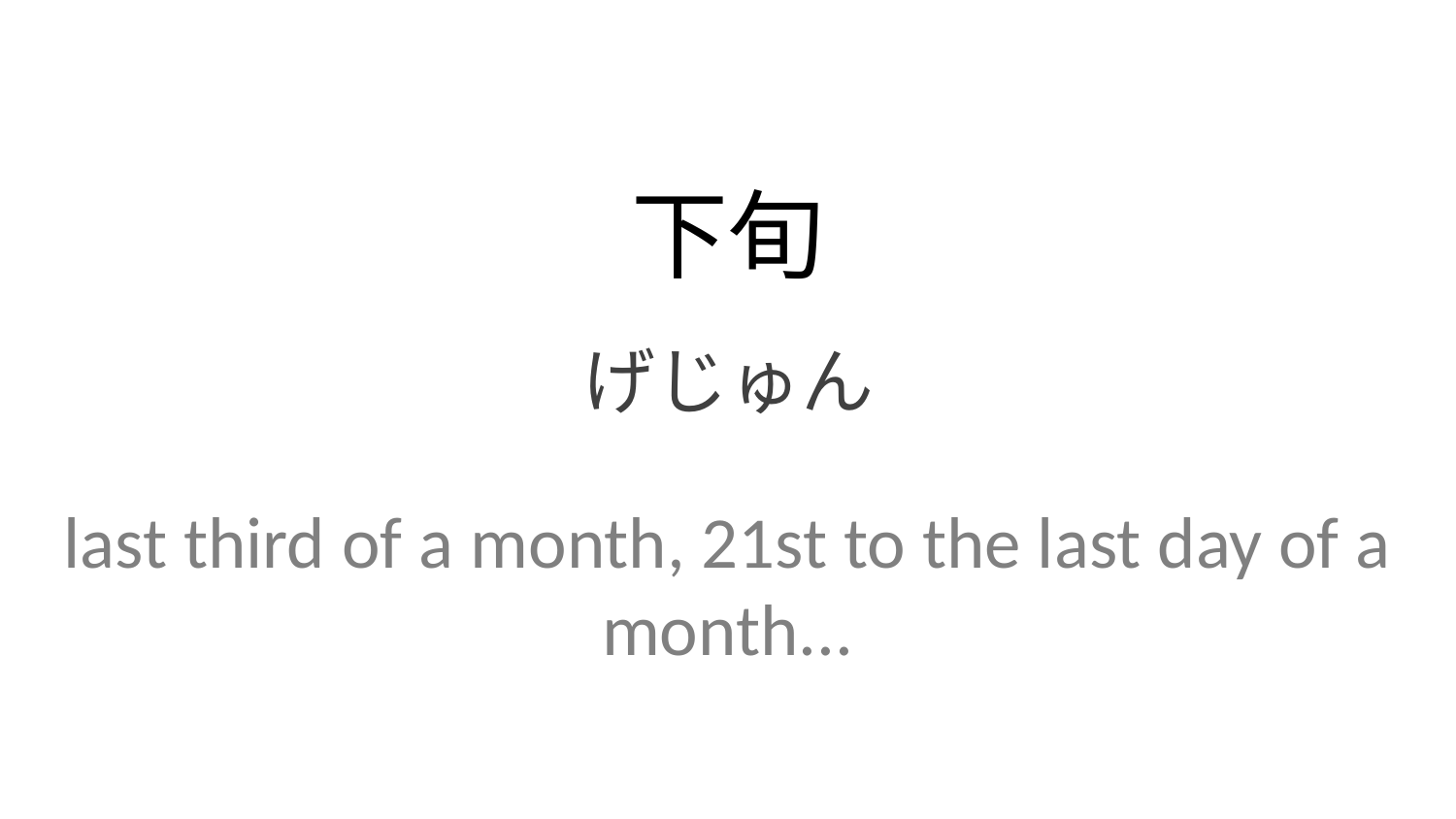

下旬

げじゅん
last third of a month, 21st to the last day of a month...